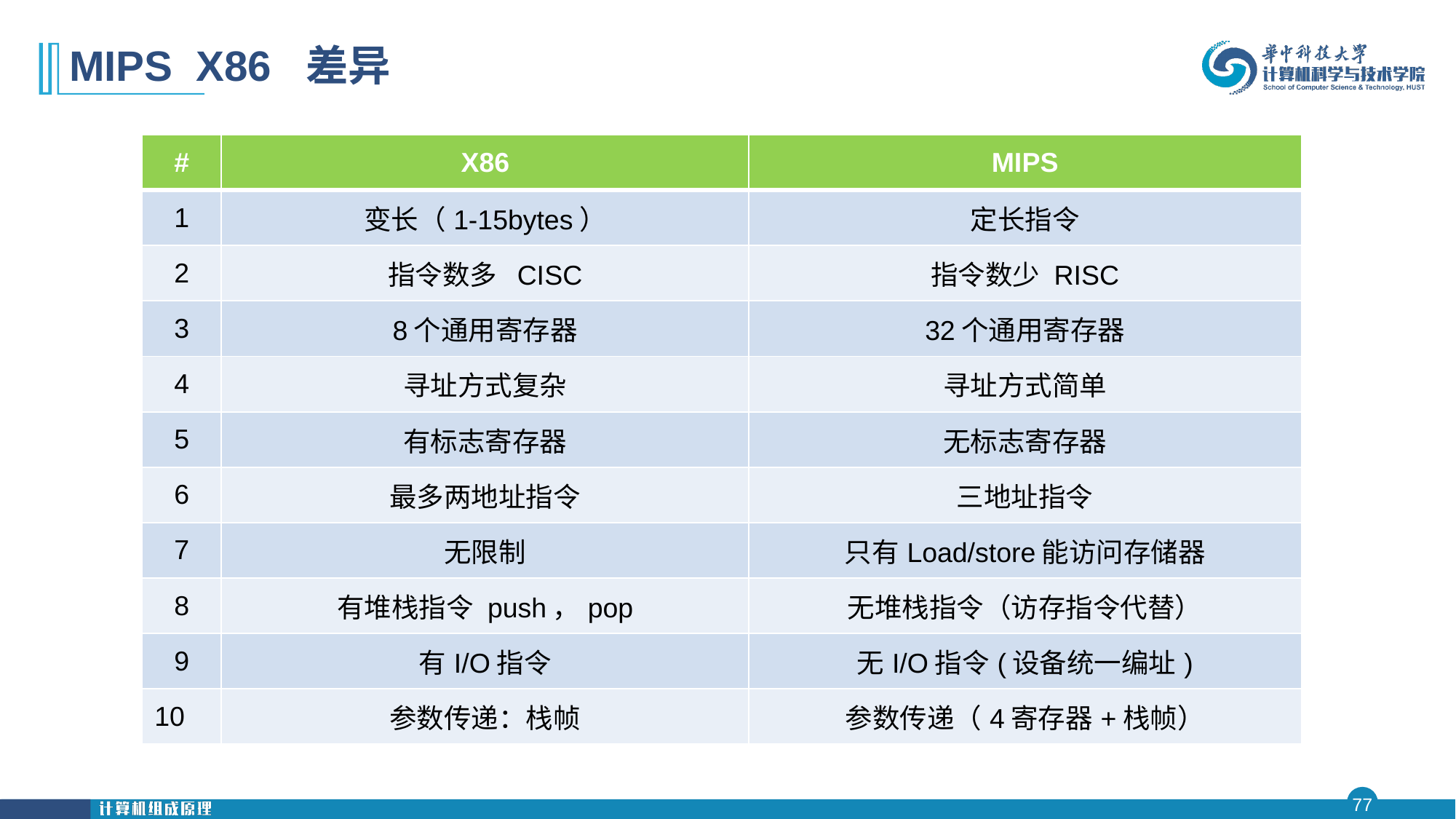

# MIPS  X86  差异
| # | X86 | MIPS |
| --- | --- | --- |
| 1 | 变长（1-15bytes） | 定长指令 |
| 2 | 指令数多 CISC | 指令数少 RISC |
| 3 | 8个通用寄存器 | 32个通用寄存器 |
| 4 | 寻址方式复杂 | 寻址方式简单 |
| 5 | 有标志寄存器 | 无标志寄存器 |
| 6 | 最多两地址指令 | 三地址指令 |
| 7 | 无限制 | 只有Load/store能访问存储器 |
| 8 | 有堆栈指令 push，pop | 无堆栈指令（访存指令代替） |
| 9 | 有I/O指令 | 无I/O指令(设备统一编址) |
| 10 | 参数传递：栈帧 | 参数传递（4寄存器+栈帧） |